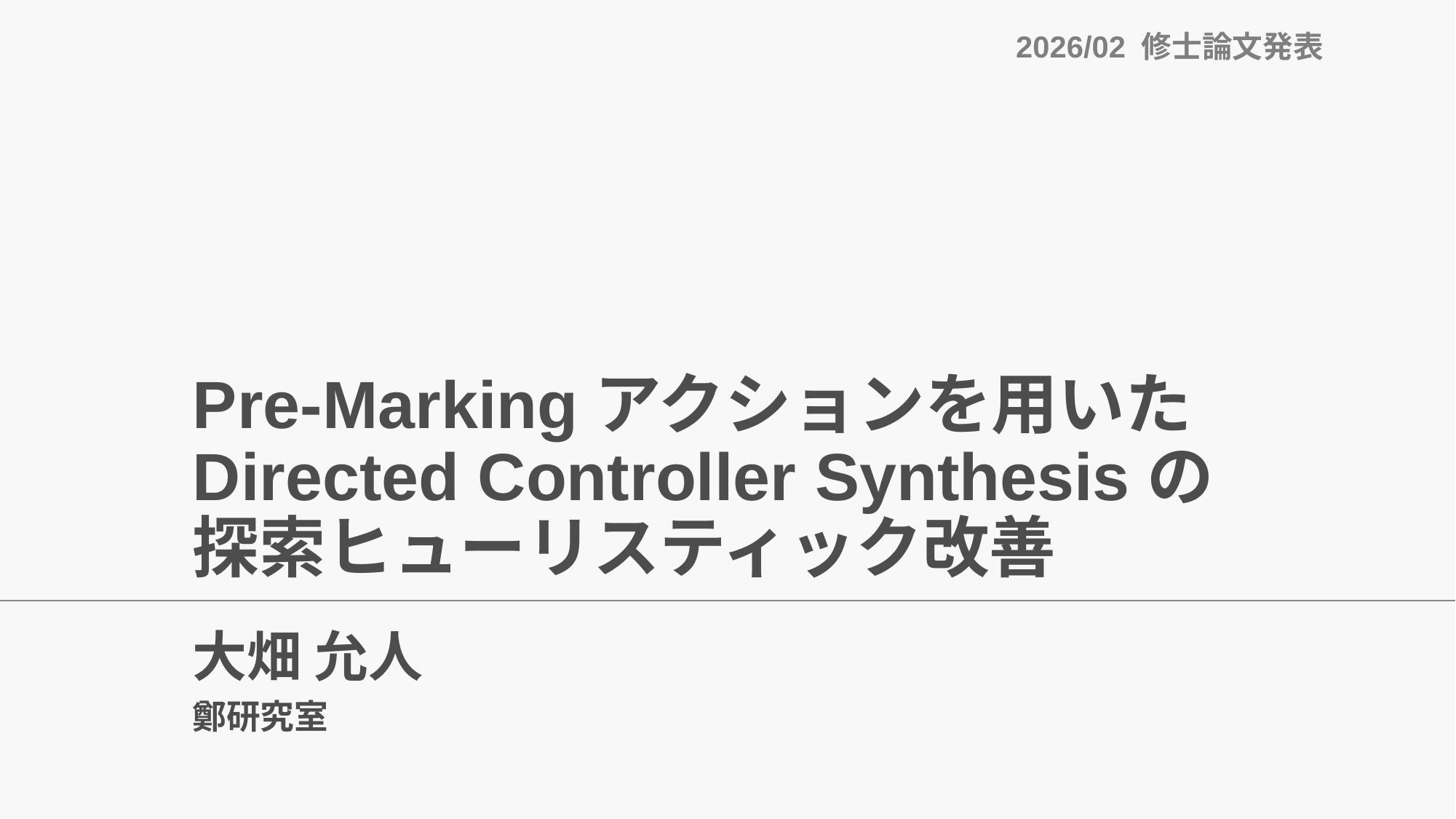

2026/02 修士論文発表
# Pre-Markingアクションを用いた Directed Controller Synthesisの 探索ヒューリスティック改善
大畑 允人
鄭研究室